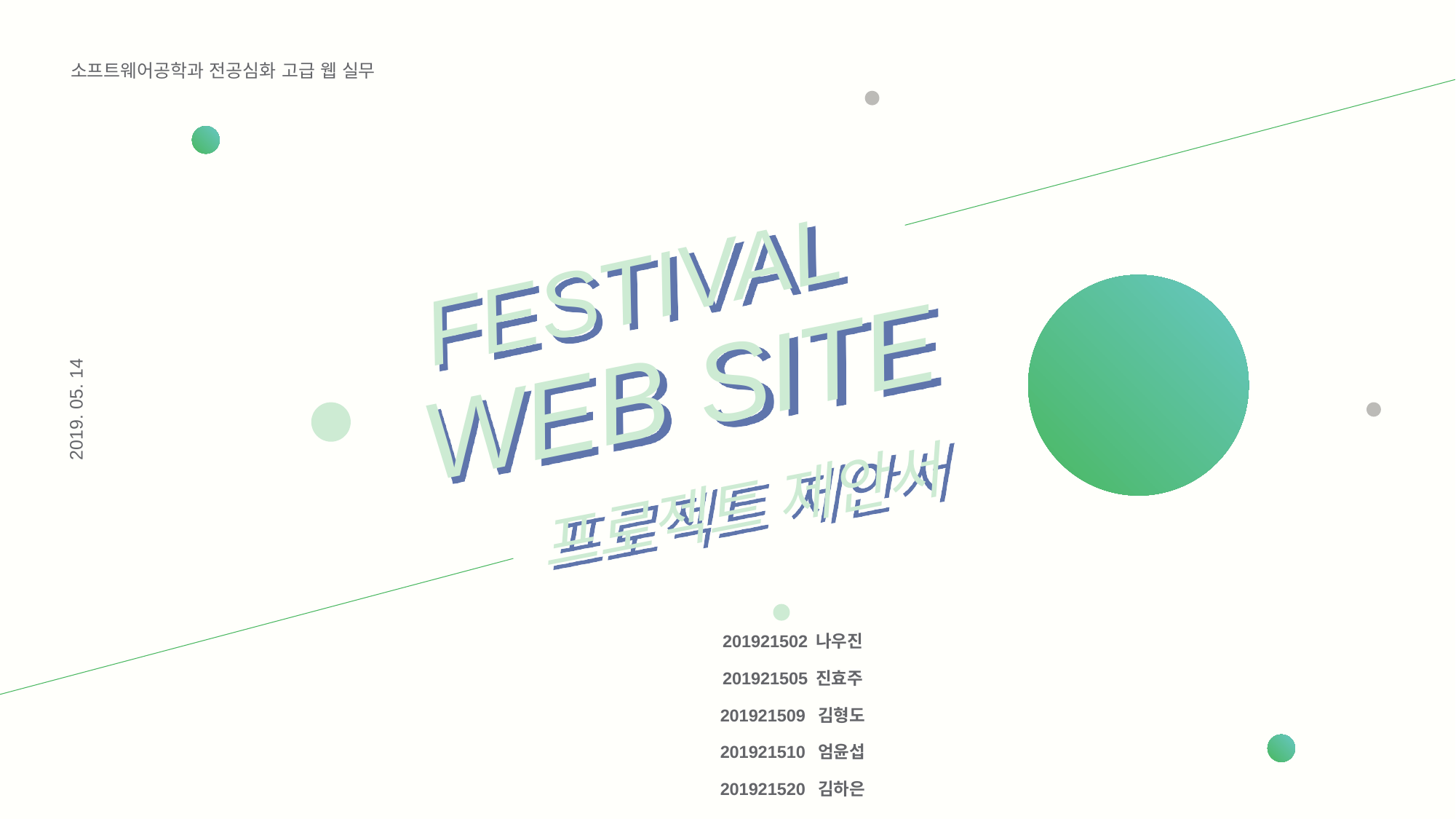

소프트웨어공학과 전공심화 고급 웹 실무

FESTIVAL

WEB SITE
2019. 05. 14

프로젝트 제안서

201921502 나우진
201921505 진효주
201921509  김형도
201921510  엄윤섭
201921520  김하은